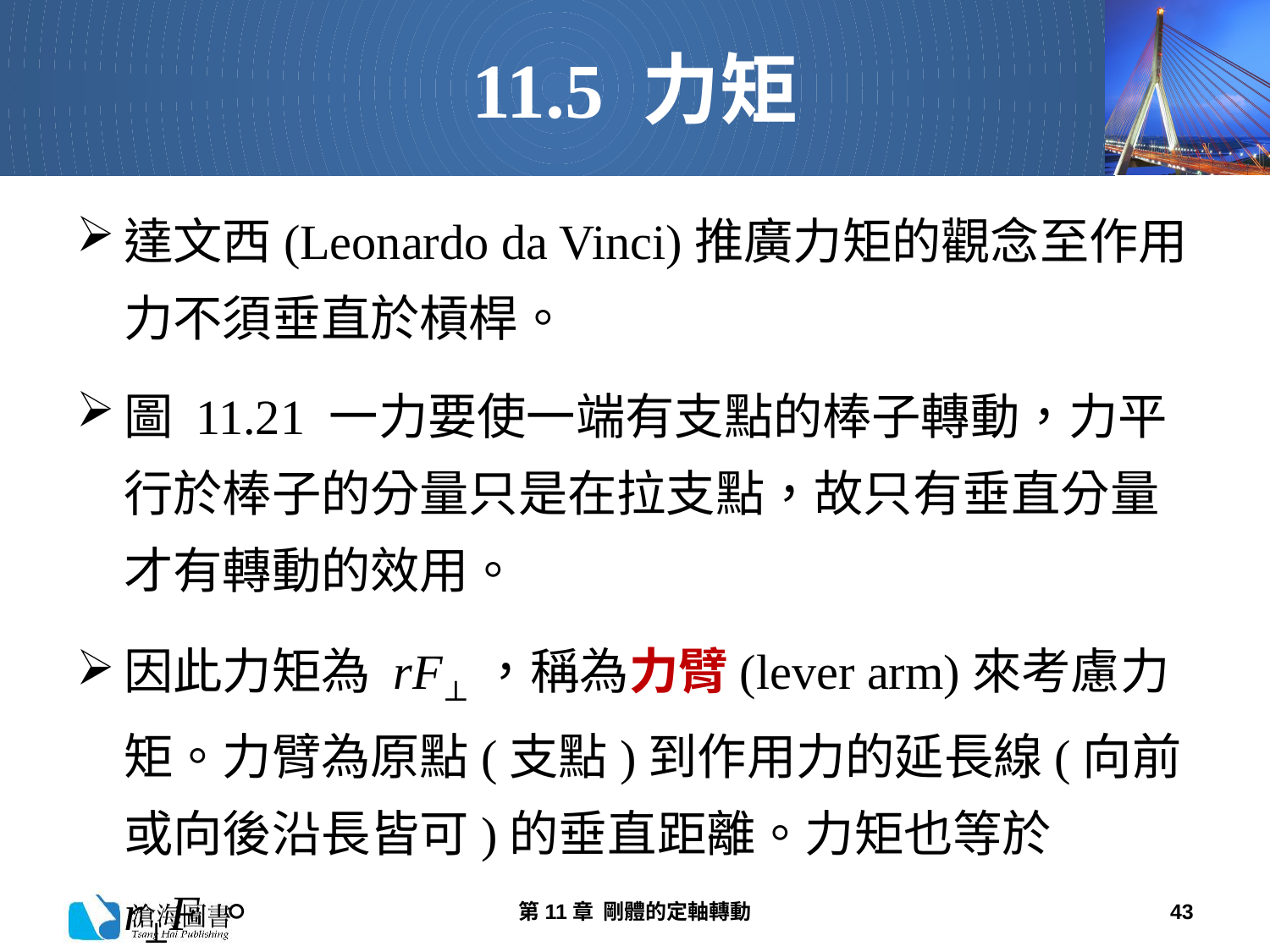

# 11.5 力矩
達文西(Leonardo da Vinci)推廣力矩的觀念至作用力不須垂直於槓桿。
圖 11.21 一力要使一端有支點的棒子轉動，力平行於棒子的分量只是在拉支點，故只有垂直分量才有轉動的效用。
因此力矩為 rF⊥，稱為力臂(lever arm)來考慮力矩。力臂為原點(支點)到作用力的延長線(向前或向後沿長皆可)的垂直距離。力矩也等於 r⊥F。
第11章  剛體的定軸轉動
43